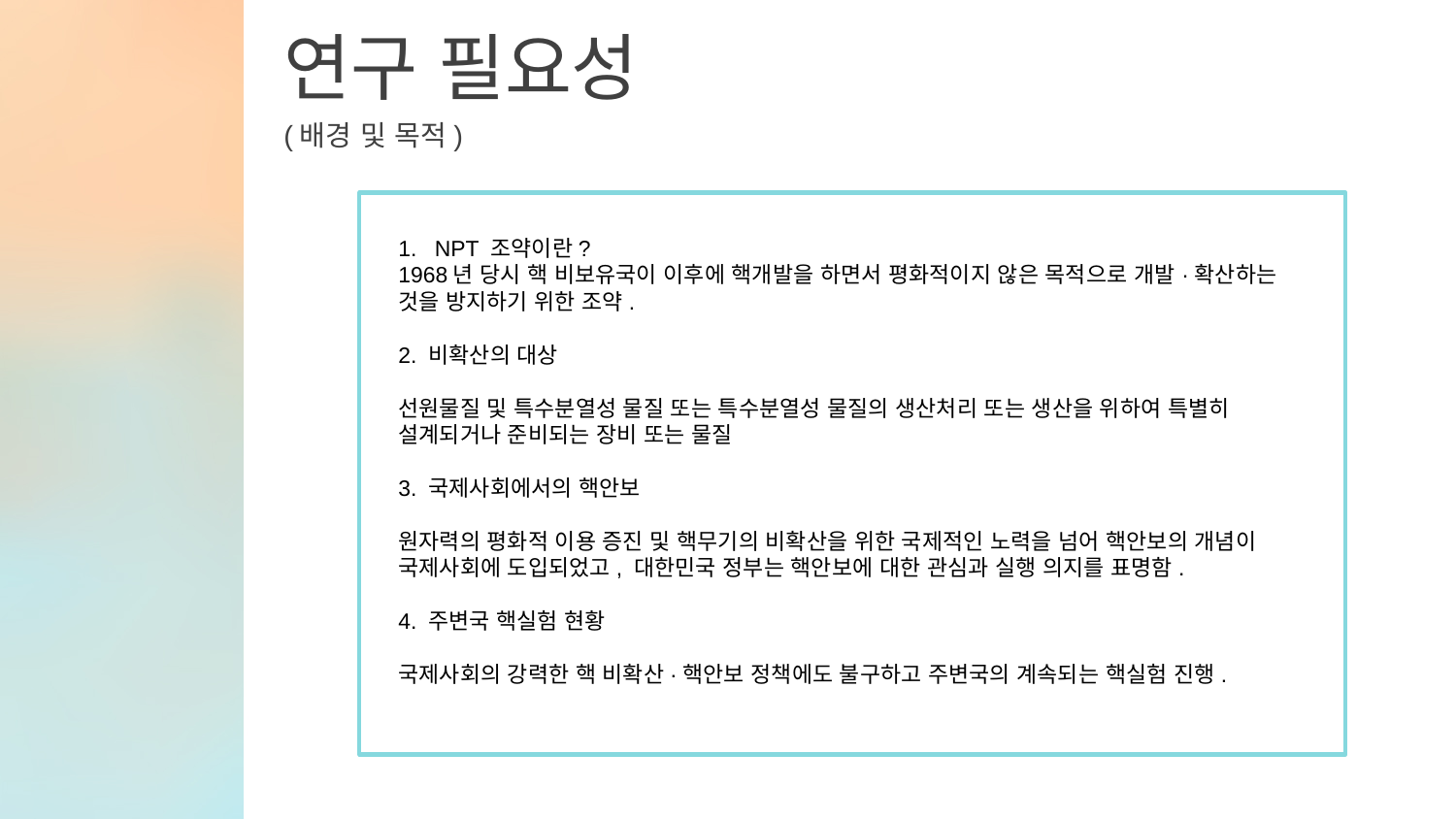

연구 필요성
(배경 및 목적)

NPT 조약이란?
1968년 당시 핵 비보유국이 이후에 핵개발을 하면서 평화적이지 않은 목적으로 개발·확산하는 것을 방지하기 위한 조약.

2. 비확산의 대상

선원물질 및 특수분열성 물질 또는 특수분열성 물질의 생산처리 또는 생산을 위하여 특별히 설계되거나 준비되는 장비 또는 물질

3. 국제사회에서의 핵안보

원자력의 평화적 이용 증진 및 핵무기의 비확산을 위한 국제적인 노력을 넘어 핵안보의 개념이 국제사회에 도입되었고, 대한민국 정부는 핵안보에 대한 관심과 실행 의지를 표명함.

4. 주변국 핵실험 현황

국제사회의 강력한 핵 비확산·핵안보 정책에도 불구하고 주변국의 계속되는 핵실험 진행.